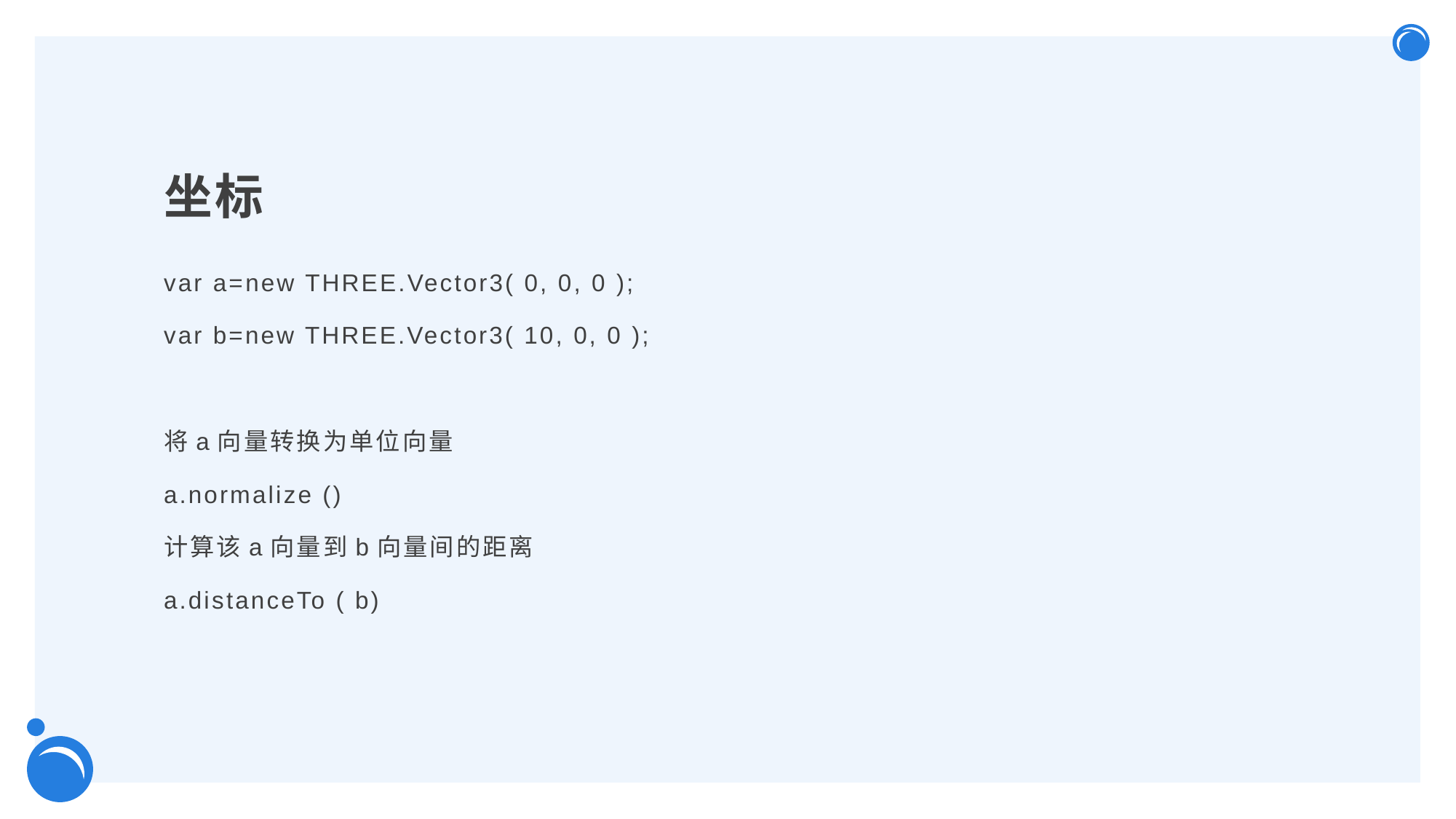

# 坐标
var a=new THREE.Vector3( 0, 0, 0 );
var b=new THREE.Vector3( 10, 0, 0 );

将a向量转换为单位向量
a.normalize ()
计算该a向量到b向量间的距离
a.distanceTo ( b)